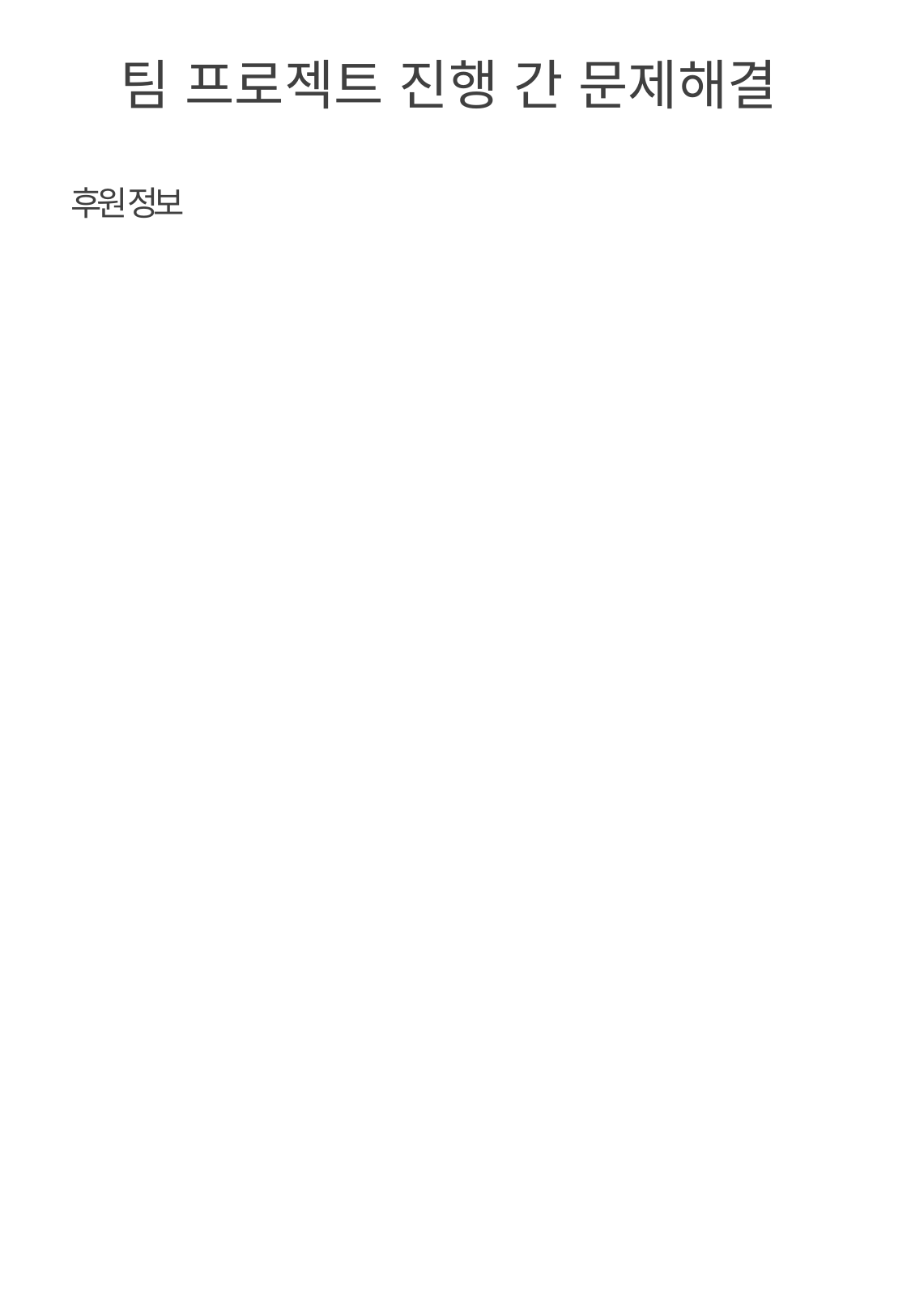

팀 프로젝트 진행 간 문제해결
후원 정보